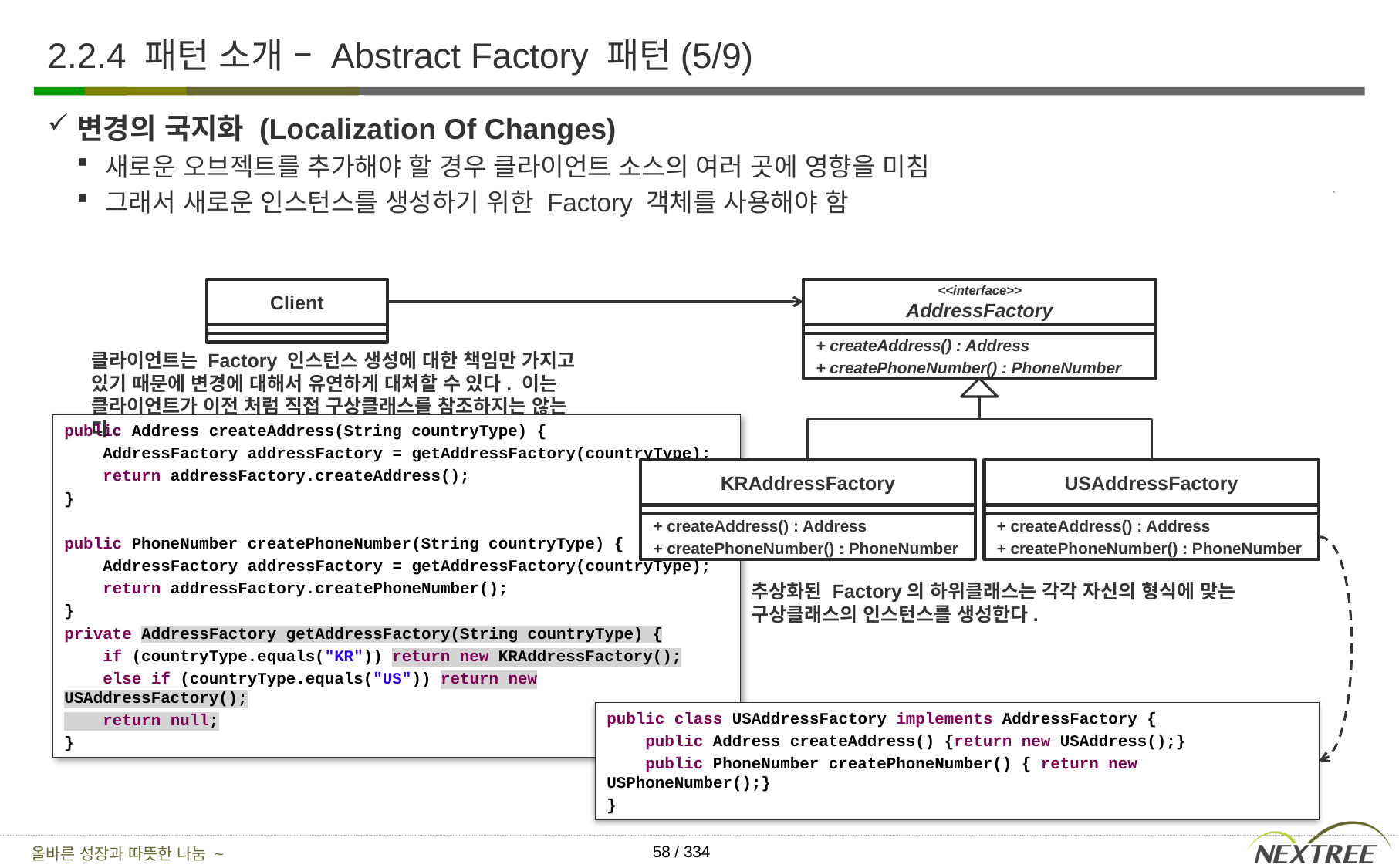

# 2.2.4 패턴 소개 – Abstract Factory 패턴(5/9)
변경의 국지화 (Localization Of Changes)
새로운 오브젝트를 추가해야 할 경우 클라이언트 소스의 여러 곳에 영향을 미침
그래서 새로운 인스턴스를 생성하기 위한 Factory 객체를 사용해야 함
Client
<<interface>>
AddressFactory

+ createAddress() : Address
+ createPhoneNumber() : PhoneNumber

클라이언트는 Factory 인스턴스 생성에 대한 책임만 가지고 있기 때문에 변경에 대해서 유연하게 대처할 수 있다. 이는 클라이언트가 이전 처럼 직접 구상클래스를 참조하지는 않는다.

public Address createAddress(String countryType) {
    AddressFactory addressFactory = getAddressFactory(countryType);
    return addressFactory.createAddress();
}

public PhoneNumber createPhoneNumber(String countryType) {
    AddressFactory addressFactory = getAddressFactory(countryType);
    return addressFactory.createPhoneNumber();
}
private AddressFactory getAddressFactory(String countryType) {
    if (countryType.equals("KR")) return new KRAddressFactory();
    else if (countryType.equals("US")) return new USAddressFactory();
    return null;
}
KRAddressFactory
USAddressFactory

+ createAddress() : Address
+ createPhoneNumber() : PhoneNumber
+ createAddress() : Address
+ createPhoneNumber() : PhoneNumber
추상화된 Factory의 하위클래스는 각각 자신의 형식에 맞는 구상클래스의 인스턴스를 생성한다.
public class USAddressFactory implements AddressFactory {
    public Address createAddress() {return new USAddress();}
    public PhoneNumber createPhoneNumber() { return new USPhoneNumber();}
}